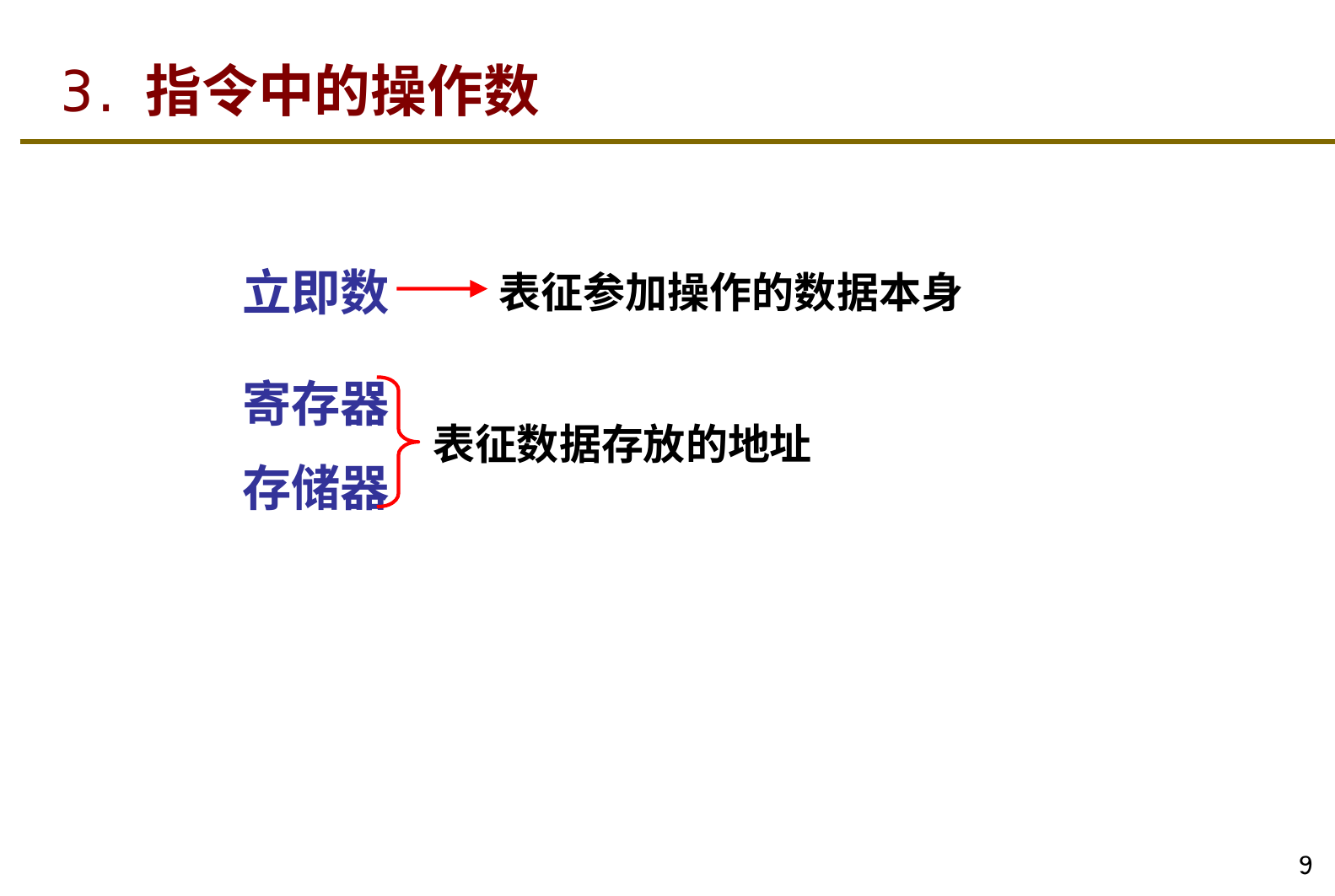

# 3. 指令中的操作数
立即数
寄存器
存储器
表征参加操作的数据本身

表征数据存放的地址
9